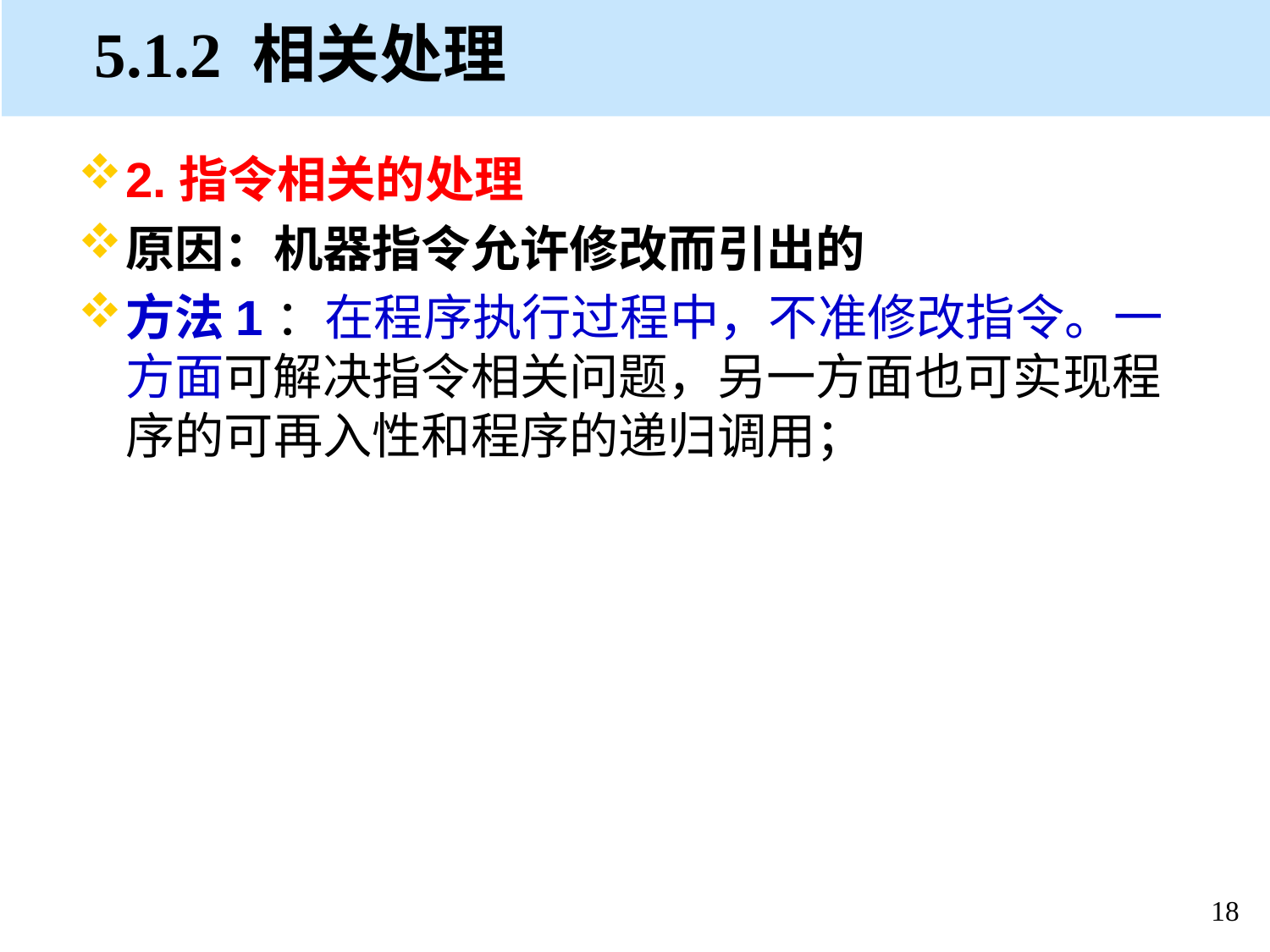

# 5.1.2 相关处理
2.指令相关的处理
原因：机器指令允许修改而引出的
方法1：在程序执行过程中，不准修改指令。一方面可解决指令相关问题，另一方面也可实现程序的可再入性和程序的递归调用；